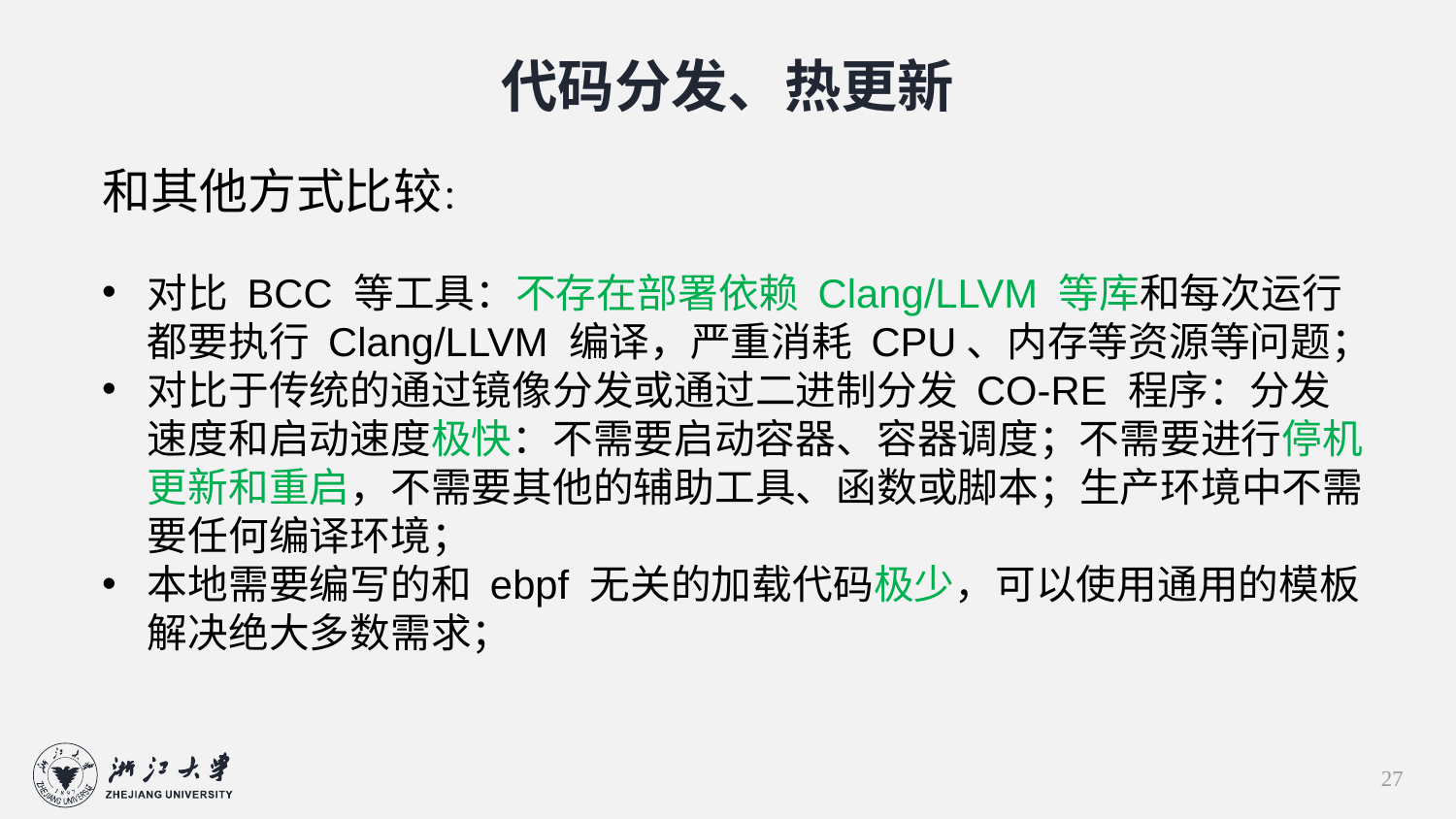

代码分发、热更新
和其他方式比较：

对比 BCC 等工具：不存在部署依赖 Clang/LLVM 等库和每次运行都要执行 Clang/LLVM 编译，严重消耗 CPU、内存等资源等问题；
对比于传统的通过镜像分发或通过二进制分发 CO-RE 程序：分发速度和启动速度极快：不需要启动容器、容器调度；不需要进行停机更新和重启，不需要其他的辅助工具、函数或脚本；生产环境中不需要任何编译环境；
本地需要编写的和 ebpf 无关的加载代码极少，可以使用通用的模板解决绝大多数需求；

27